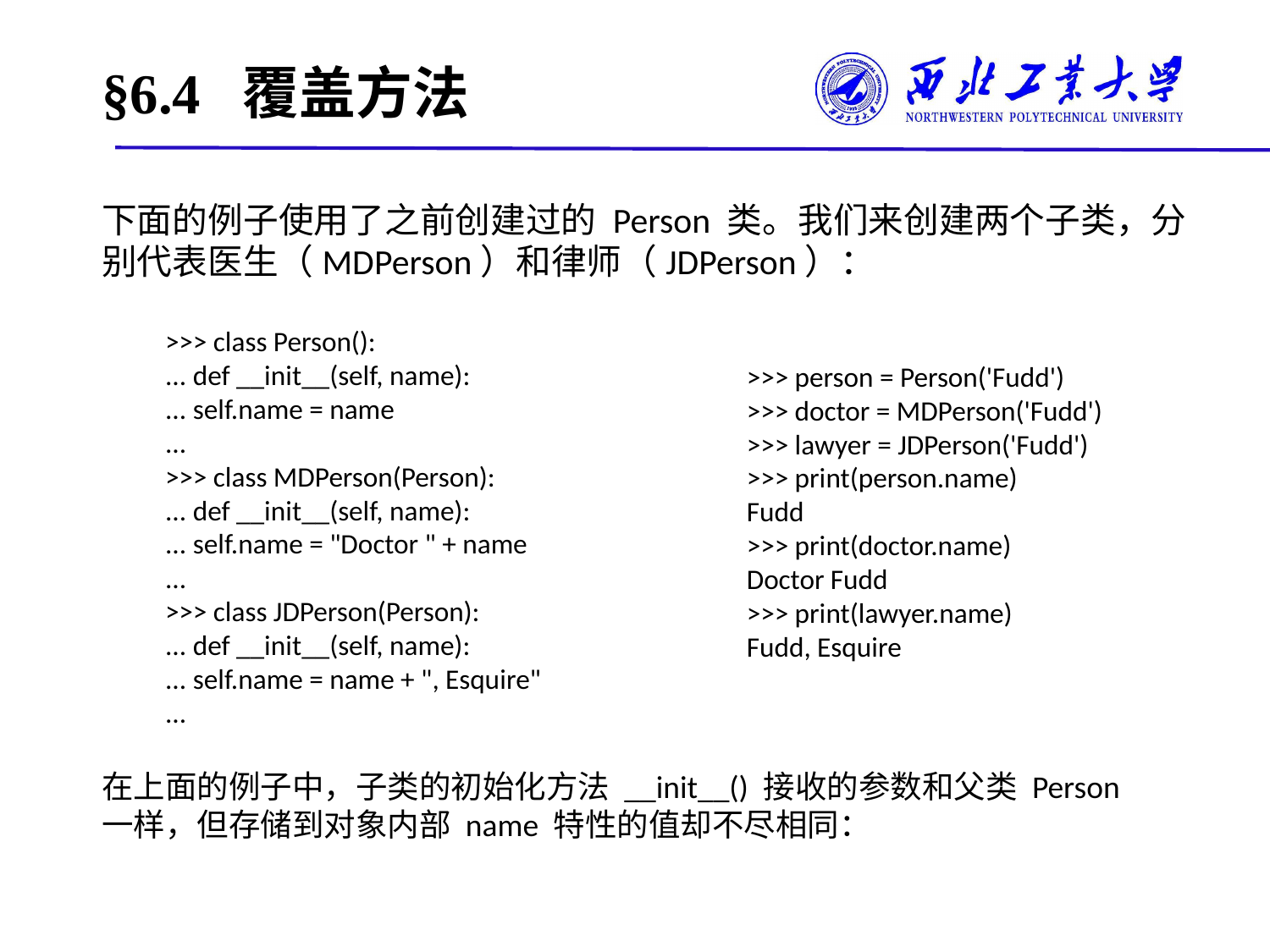

# §6.4  覆盖方法
下面的例子使用了之前创建过的 Person 类。我们来创建两个子类，分别代表医生（MDPerson）和律师（JDPerson）：

>>> class Person():
... def __init__(self, name):
... self.name = name
...
>>> class MDPerson(Person):
... def __init__(self, name):
... self.name = "Doctor " + name
...
>>> class JDPerson(Person):
... def __init__(self, name):
... self.name = name + ", Esquire"
...
>>> person = Person('Fudd')
>>> doctor = MDPerson('Fudd')
>>> lawyer = JDPerson('Fudd')
>>> print(person.name)
Fudd
>>> print(doctor.name)
Doctor Fudd
>>> print(lawyer.name)
Fudd, Esquire
在上面的例子中，子类的初始化方法 __init__() 接收的参数和父类 Person 一样，但存储到对象内部 name 特性的值却不尽相同：